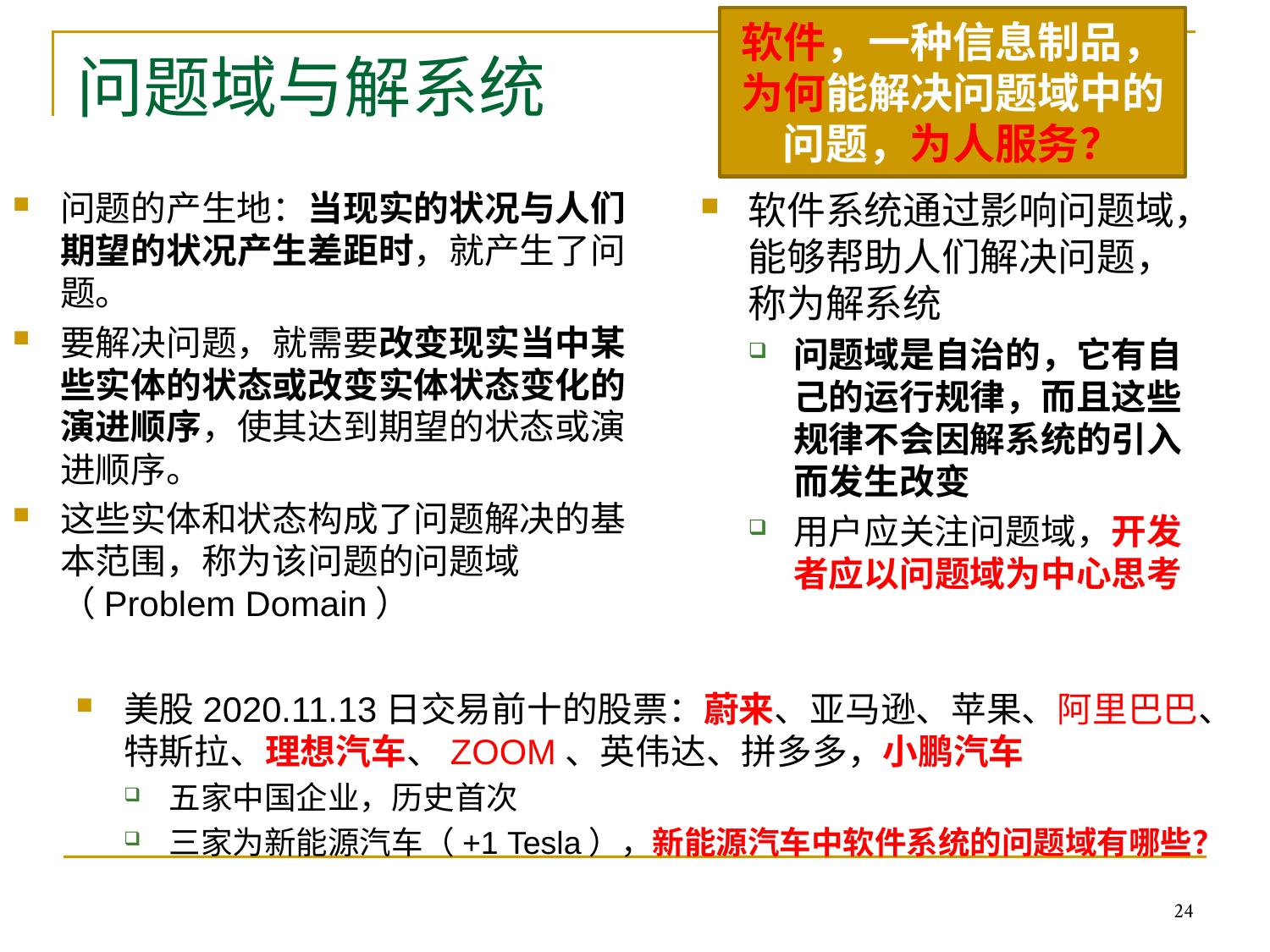

软件，一种信息制品，为何能解决问题域中的问题，为人服务？
# 问题域与解系统
问题的产生地：当现实的状况与人们期望的状况产生差距时，就产生了问题。
要解决问题，就需要改变现实当中某些实体的状态或改变实体状态变化的演进顺序，使其达到期望的状态或演进顺序。
这些实体和状态构成了问题解决的基本范围，称为该问题的问题域（Problem Domain）
软件系统通过影响问题域，能够帮助人们解决问题，称为解系统
问题域是自治的，它有自己的运行规律，而且这些规律不会因解系统的引入而发生改变
用户应关注问题域，开发者应以问题域为中心思考
美股2020.11.13日交易前十的股票：蔚来、亚马逊、苹果、阿里巴巴、特斯拉、理想汽车、ZOOM、英伟达、拼多多，小鹏汽车
五家中国企业，历史首次
三家为新能源汽车（+1 Tesla），新能源汽车中软件系统的问题域有哪些？
24